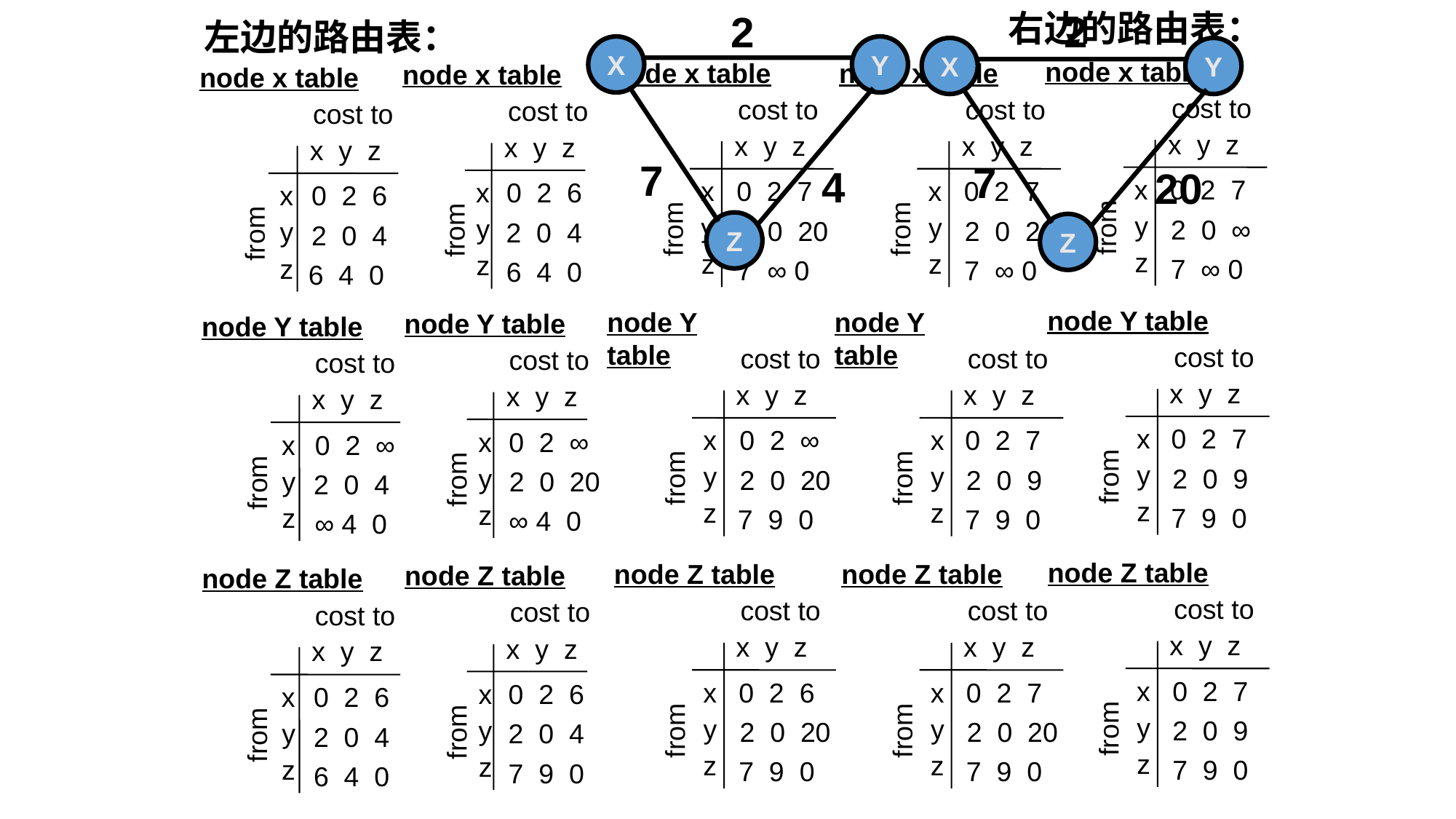

2
X
Y

7
4
Z
2
X
Y

7
20
Z
右边的路由表：
左边的路由表：
node x table
cost to
x  y  z

x
0  2  7
from
y
2  0  ∞
z
7  ∞ 0
node Y table
cost to
x  y  z

x

0  2  7
from
y
2  0  9
z
7  9  0
node Z table
cost to
x  y  z

x

0  2  7
from
y
2  0  9
z
7  9  0
node x table
cost to
x  y  z

x
0  2  7
from
y
2  0  20
z
7  ∞ 0
node Y table
cost to
x  y  z

x

0  2  ∞
from
y
2  0  20
z
7  9  0
node Z table
cost to
x  y  z

x

0  2  6
from
y
2  0  20
z
7  9  0
node x table
cost to
x  y  z

x
0  2  7
from
y
2  0  20
z
7  ∞ 0
node Y table
cost to
x  y  z

x

0  2  7
from
y
2  0  9
z
7  9  0
node Z table
cost to
x  y  z

x

0  2  7
from
y
2  0  20
z
7  9  0
node x table
cost to
x  y  z

x
0  2  6
from
y
2  0  4
z
6  4  0
node Y table
cost to
x  y  z

x
0  2  ∞
from
y
2  0  20
z
∞ 4  0
node Z table
cost to
x  y  z

x
0  2  6
from
y
2  0  4
z
7  9  0
node x table
cost to
x  y  z

x
0  2  6
y
from
2  0  4
z
6  4  0
node Y table
cost to
x  y  z

x
0  2  ∞
y
from
2  0  4
z
∞ 4  0
node Z table
cost to
x  y  z

x

0  2  6
y
from
2  0  4
z
6  4  0